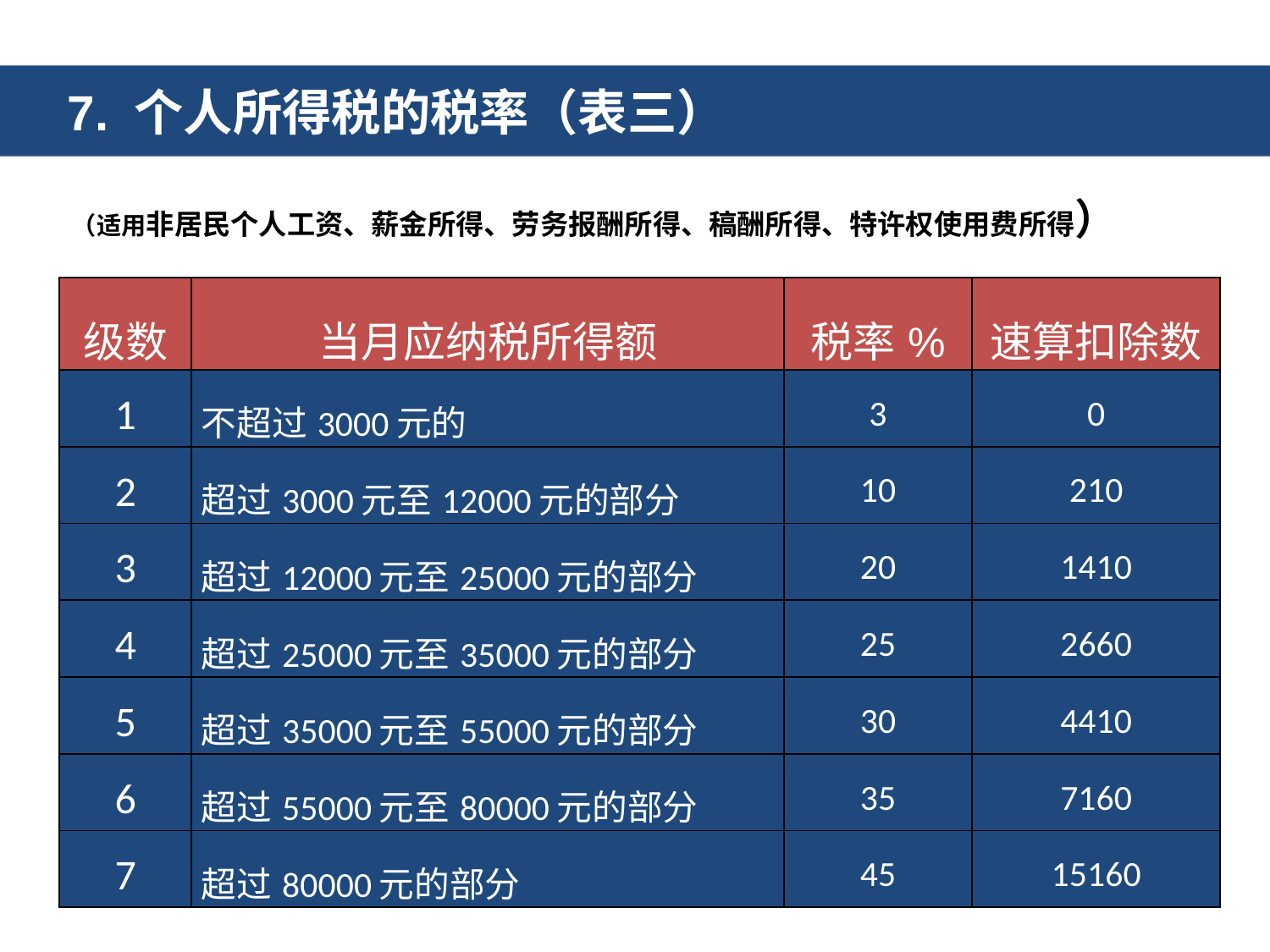

7. 个人所得税的税率（表三）
（适用非居民个人工资、薪金所得、劳务报酬所得、稿酬所得、特许权使用费所得）
| 级数 | 当月应纳税所得额 | 税率% | 速算扣除数 |
| --- | --- | --- | --- |
| 1 | 不超过3000元的 | 3 | 0 |
| 2 | 超过3000元至12000元的部分 | 10 | 210 |
| 3 | 超过12000元至25000元的部分 | 20 | 1410 |
| 4 | 超过25000元至35000元的部分 | 25 | 2660 |
| 5 | 超过35000元至55000元的部分 | 30 | 4410 |
| 6 | 超过55000元至80000元的部分 | 35 | 7160 |
| 7 | 超过80000元的部分 | 45 | 15160 |